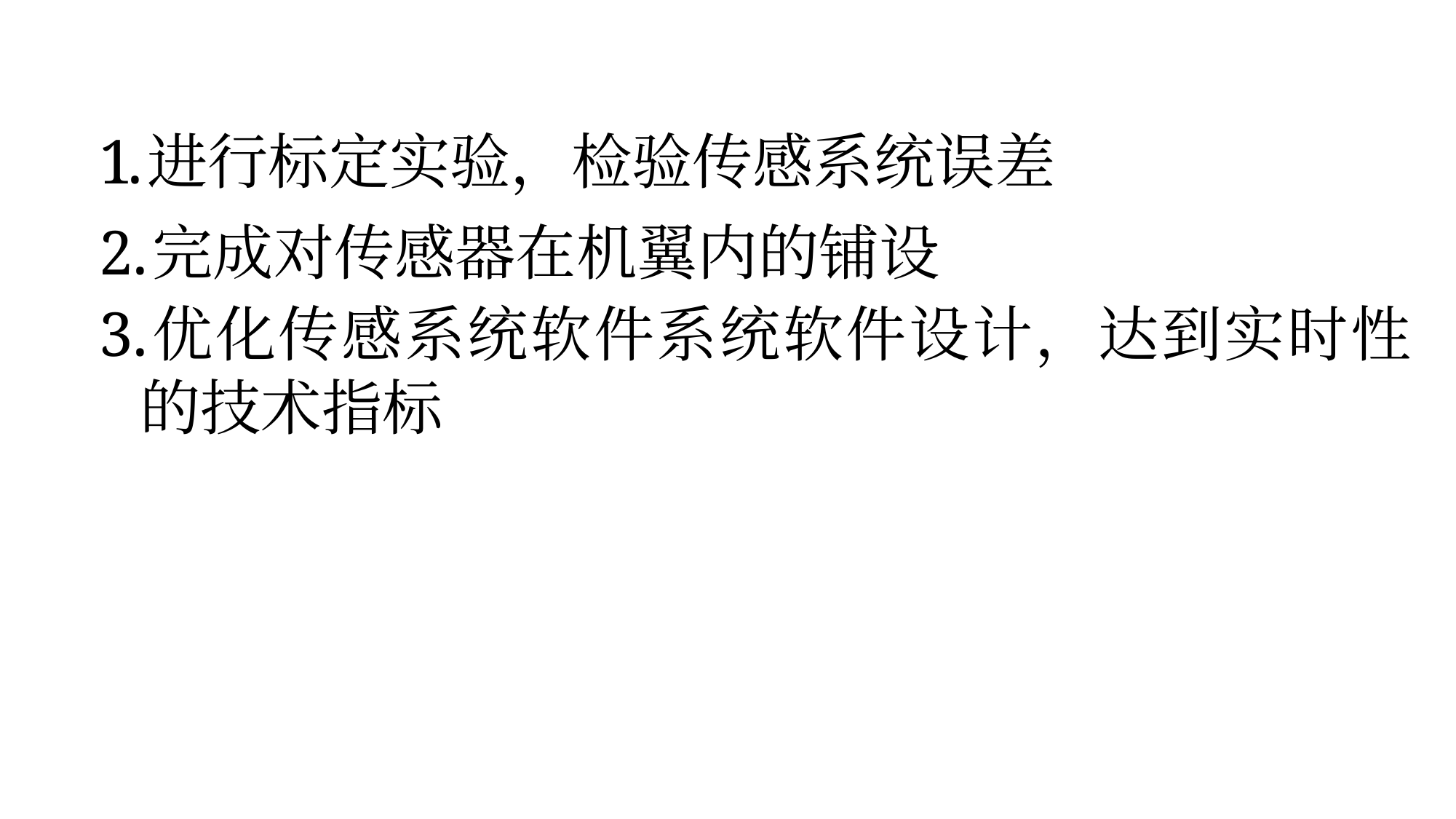

进行标定实验，检验传感系统误差
完成对传感器在机翼内的铺设
优化传感系统软件系统软件设计，达到实时性的技术指标